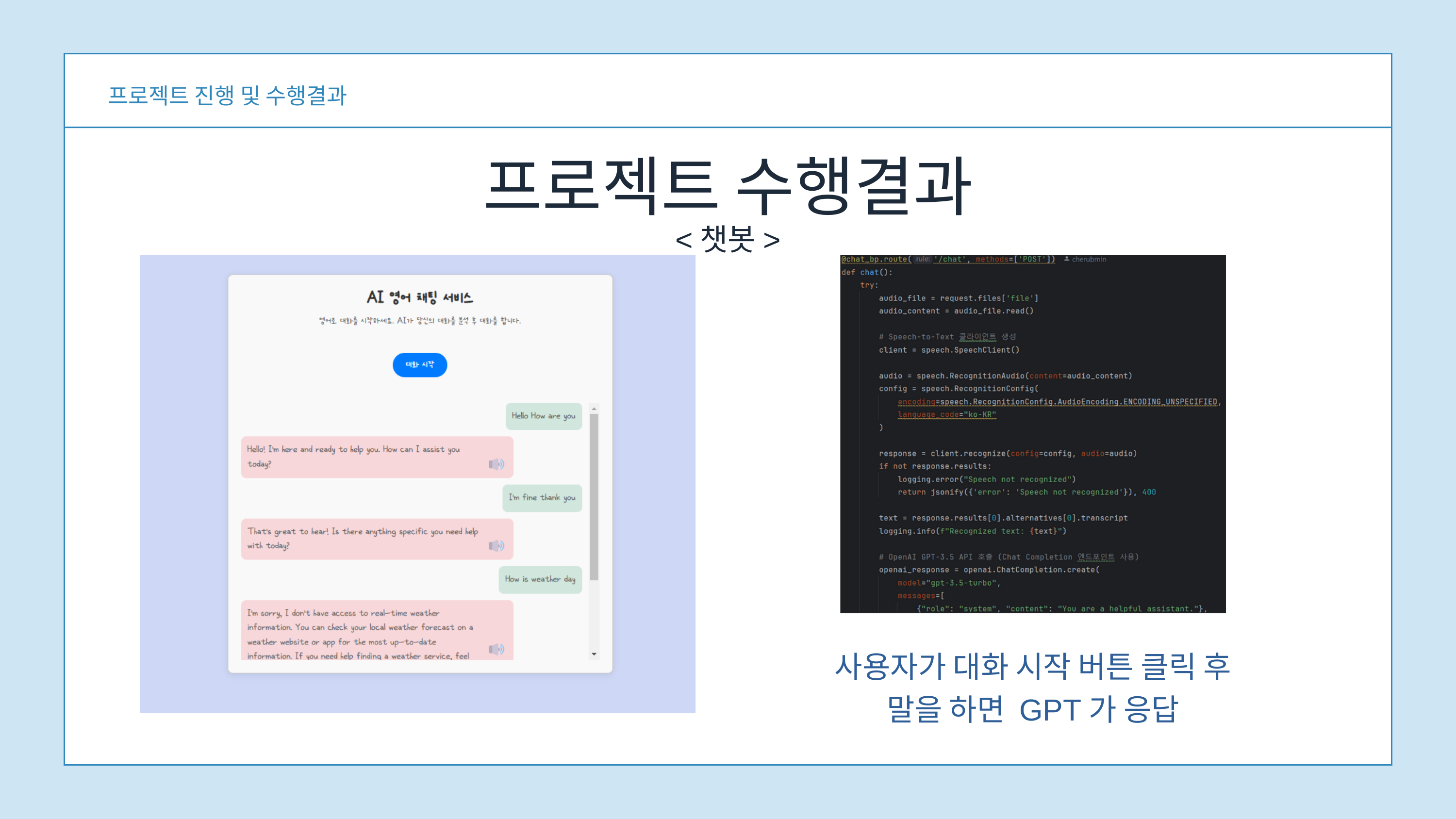

프로젝트 진행 및 수행결과

프로젝트 수행결과
<챗봇>

사용자가 대화 시작 버튼 클릭 후 말을 하면 GPT가 응답